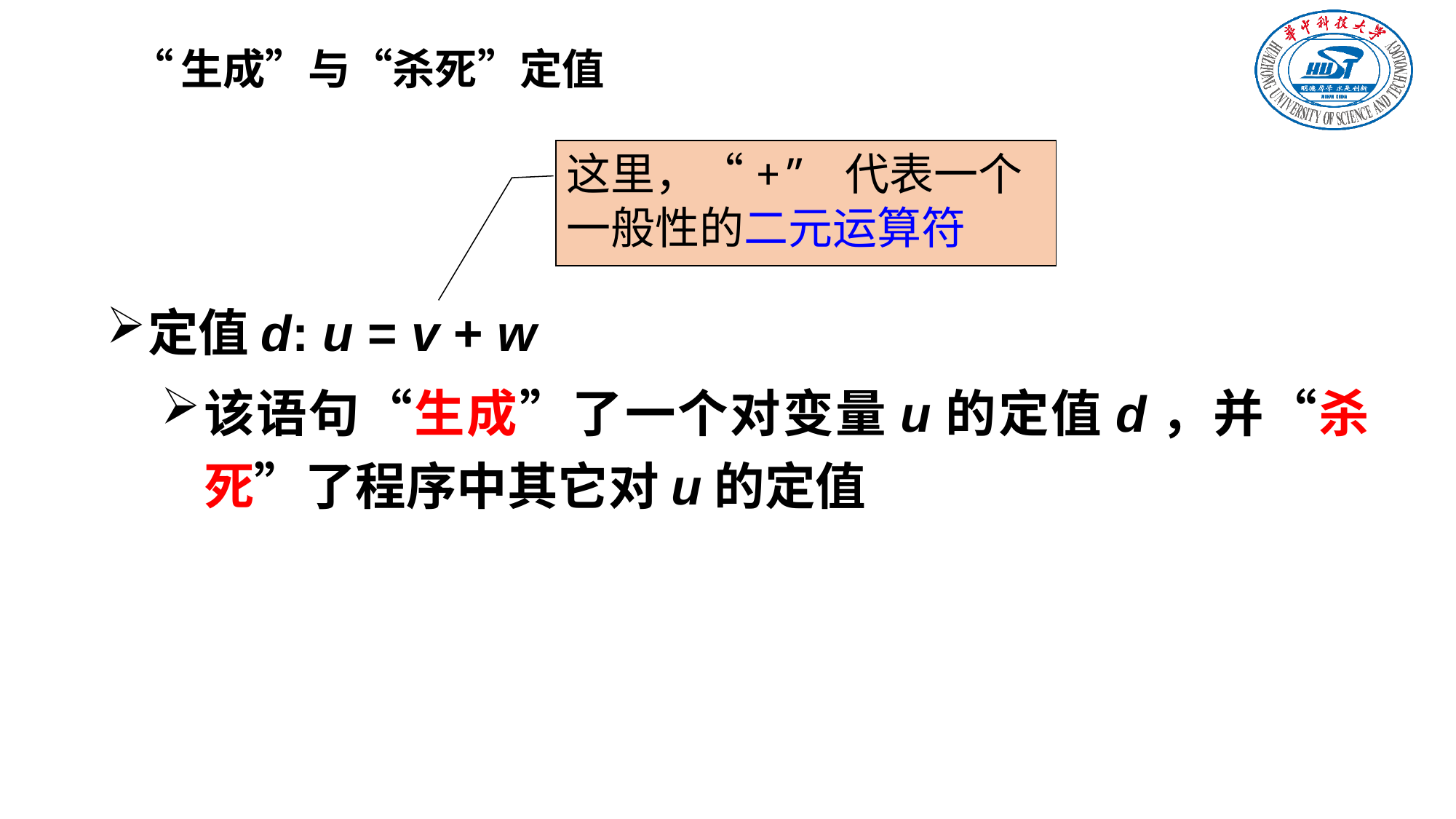

# “生成”与“杀死”定值
这里，“+” 代表一个一般性的二元运算符
定值d: u = v + w
该语句“生成”了一个对变量u的定值d，并“杀死”了程序中其它对u的定值